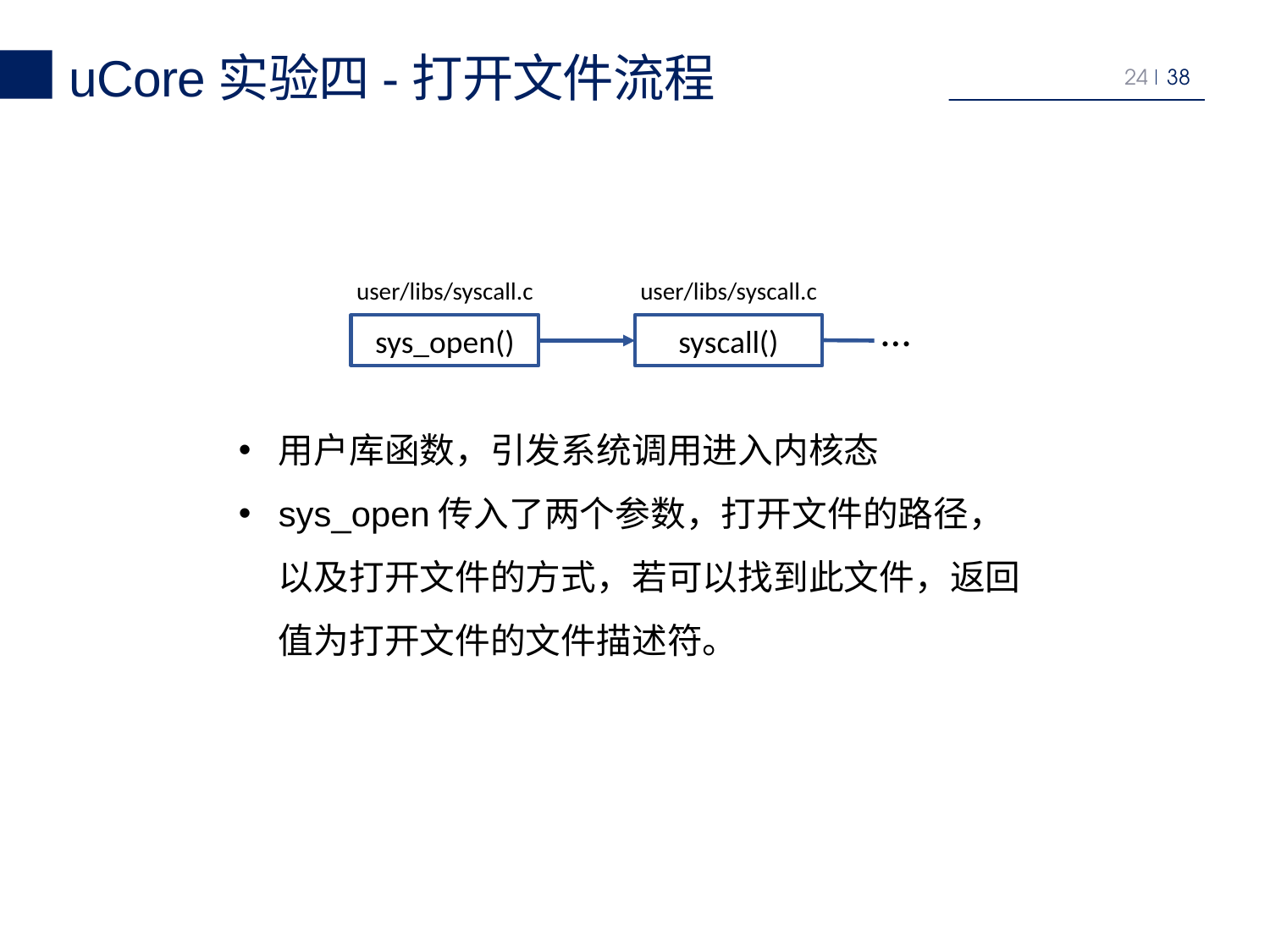

uCore实验四-打开文件流程

24
user/libs/syscall.c
sys_open()
user/libs/syscall.c
syscall()
…
用户库函数，引发系统调用进入内核态
sys_open传入了两个参数，打开文件的路径，以及打开文件的方式，若可以找到此文件，返回值为打开文件的文件描述符。